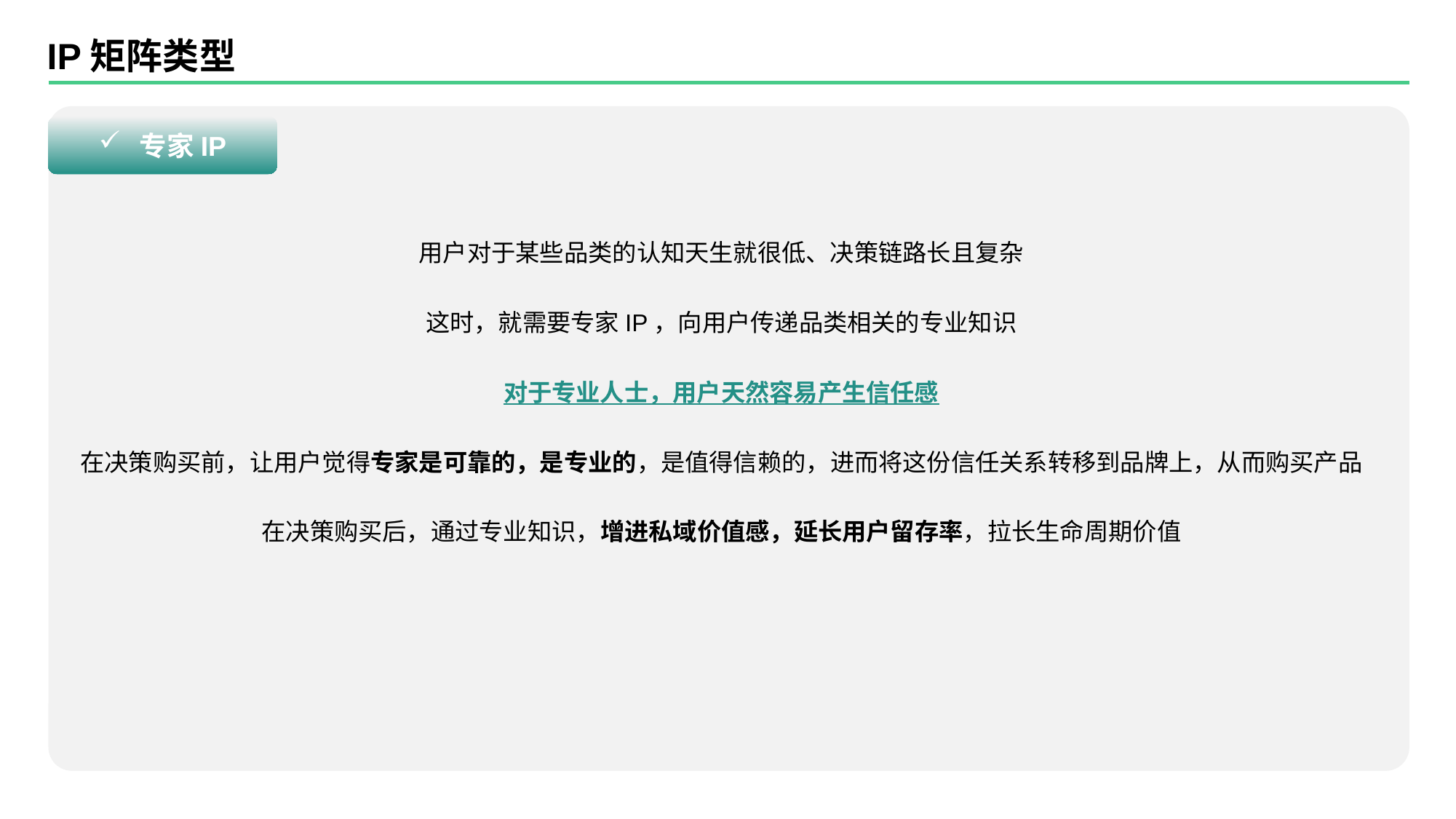

IP矩阵类型

专家IP
用户对于某些品类的认知天生就很低、决策链路长且复杂

这时，就需要专家IP，向用户传递品类相关的专业知识

对于专业人士，用户天然容易产生信任感

在决策购买前，让用户觉得专家是可靠的，是专业的，是值得信赖的，进而将这份信任关系转移到品牌上，从而购买产品

在决策购买后，通过专业知识，增进私域价值感，延长用户留存率，拉长生命周期价值